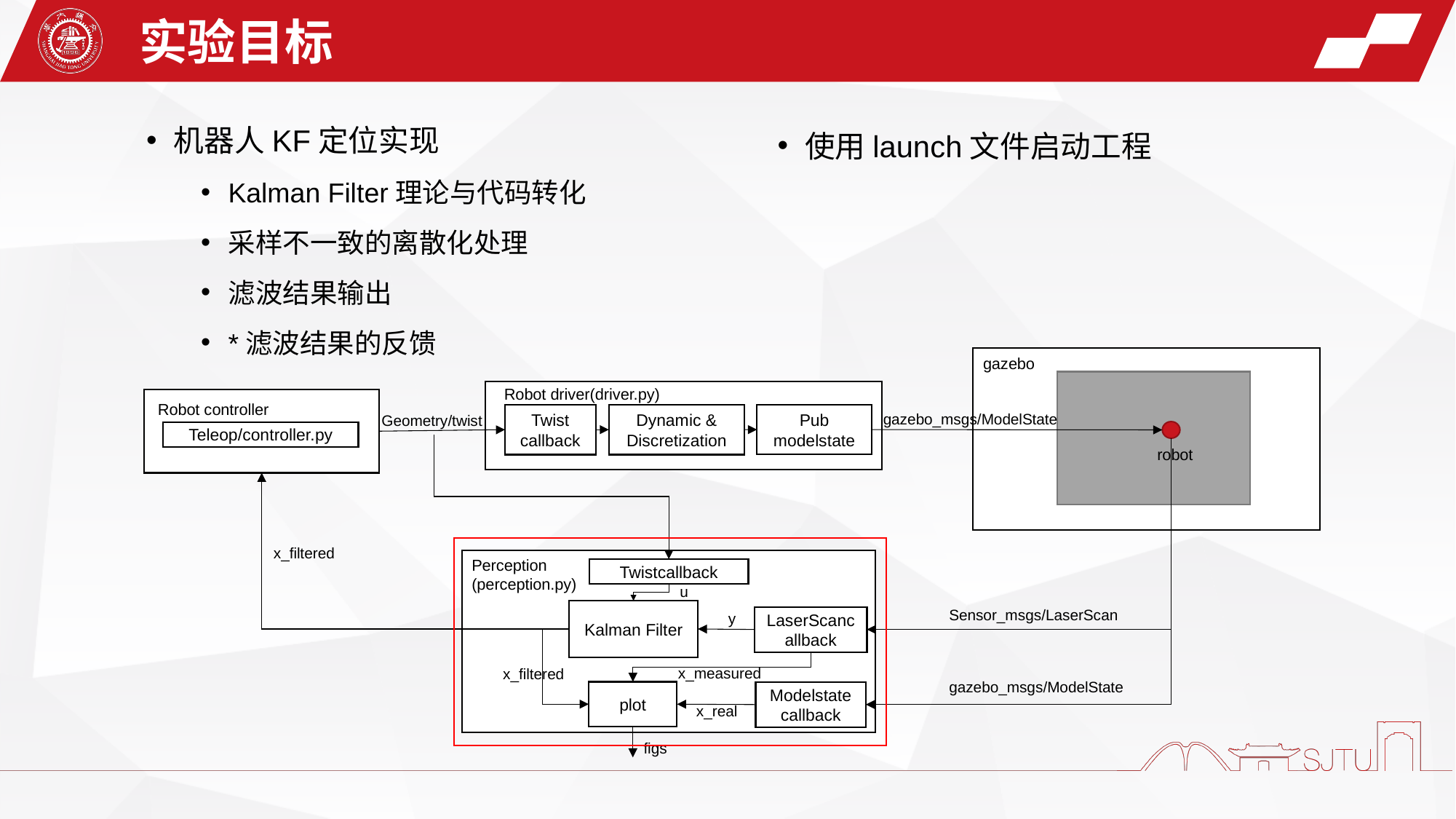

实验目标
机器人KF定位实现
Kalman Filter理论与代码转化
采样不一致的离散化处理
滤波结果输出
*滤波结果的反馈
使用launch文件启动工程

gazebo

Robot driver(driver.py)

Robot controller
gazebo_msgs/ModelState
Pub
modelstate
Twist
callback
Dynamic & Discretization
Geometry/twist

Teleop/controller.py
robot
x_filtered
Perception
(perception.py)

Twistcallback
u
Sensor_msgs/LaserScan
Kalman Filter
y
LaserScancallback
x_measured
x_filtered
gazebo_msgs/ModelState
plot
Modelstatecallback
x_real
figs